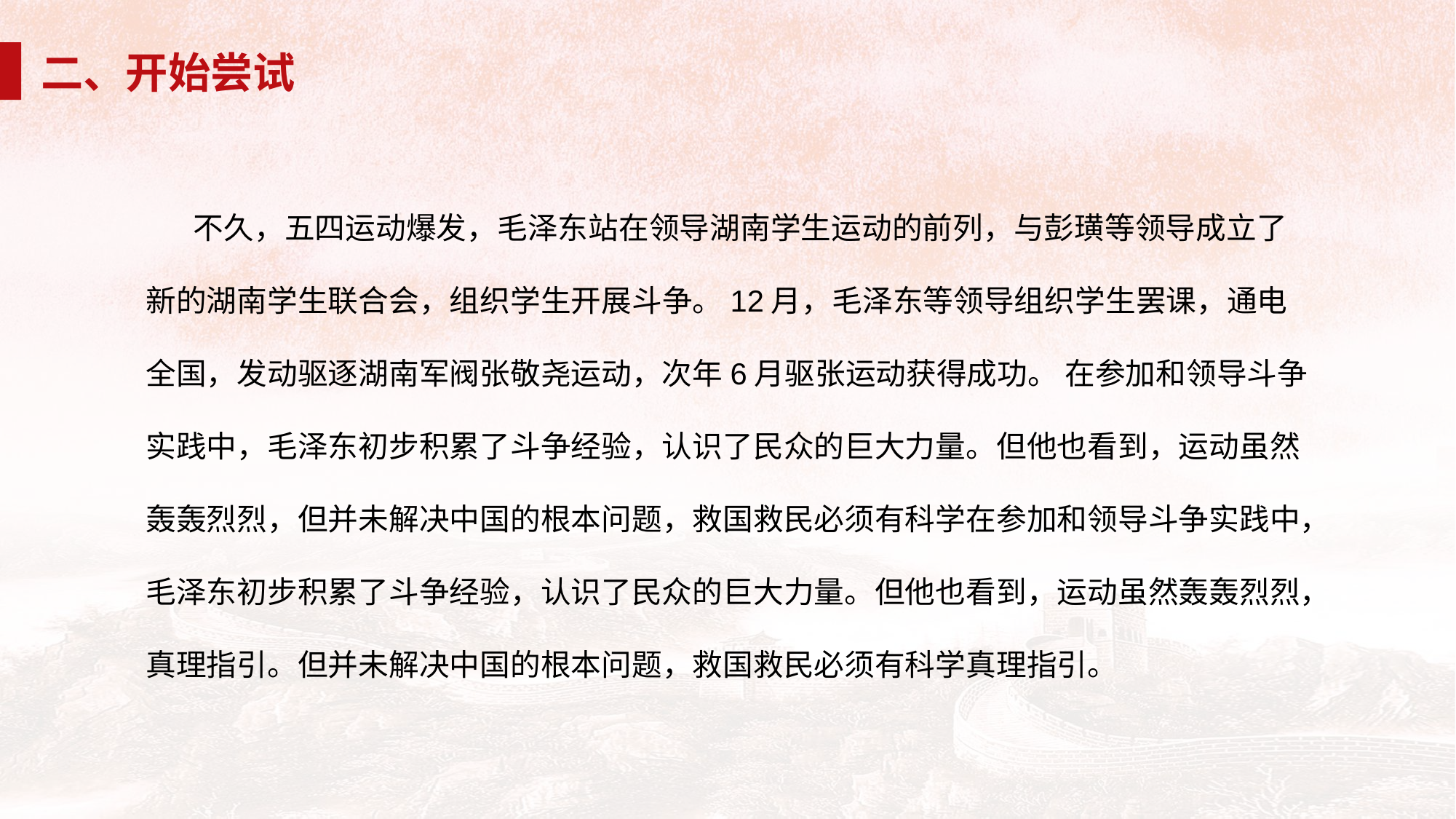

二、开始尝试

      不久，五四运动爆发，毛泽东站在领导湖南学生运动的前列，与彭璜等领导成立了新的湖南学生联合会，组织学生开展斗争。12月，毛泽东等领导组织学生罢课，通电全国，发动驱逐湖南军阀张敬尧运动，次年6月驱张运动获得成功。 在参加和领导斗争实践中，毛泽东初步积累了斗争经验，认识了民众的巨大力量。但他也看到，运动虽然轰轰烈烈，但并未解决中国的根本问题，救国救民必须有科学在参加和领导斗争实践中，毛泽东初步积累了斗争经验，认识了民众的巨大力量。但他也看到，运动虽然轰轰烈烈，真理指引。但并未解决中国的根本问题，救国救民必须有科学真理指引。